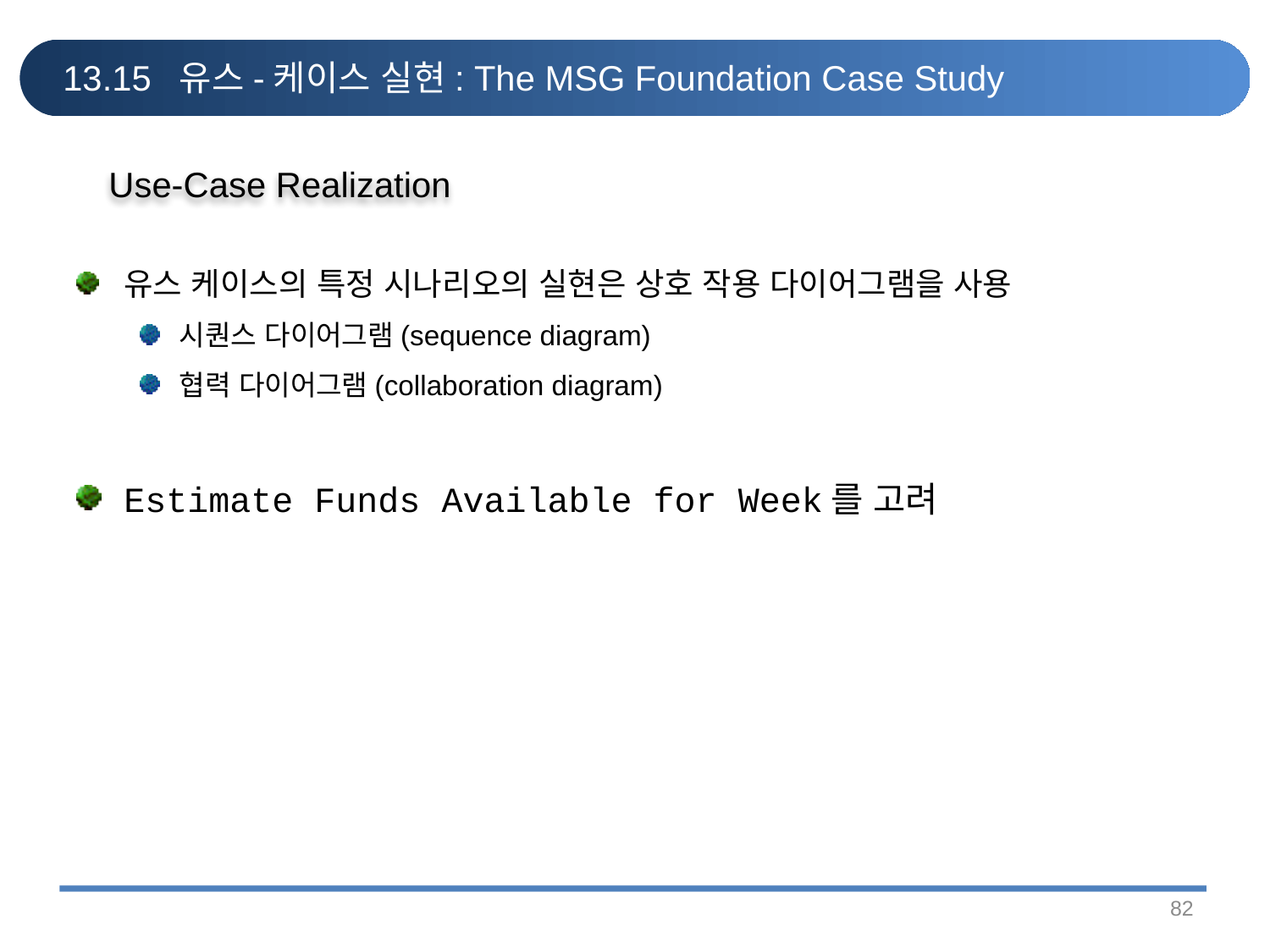

# 13.15  유스-케이스 실현: The MSG Foundation Case Study
Use-Case Realization
유스 케이스의 특정 시나리오의 실현은 상호 작용 다이어그램을 사용
시퀀스 다이어그램(sequence diagram)
협력 다이어그램(collaboration diagram)

Estimate Funds Available for Week를 고려

82